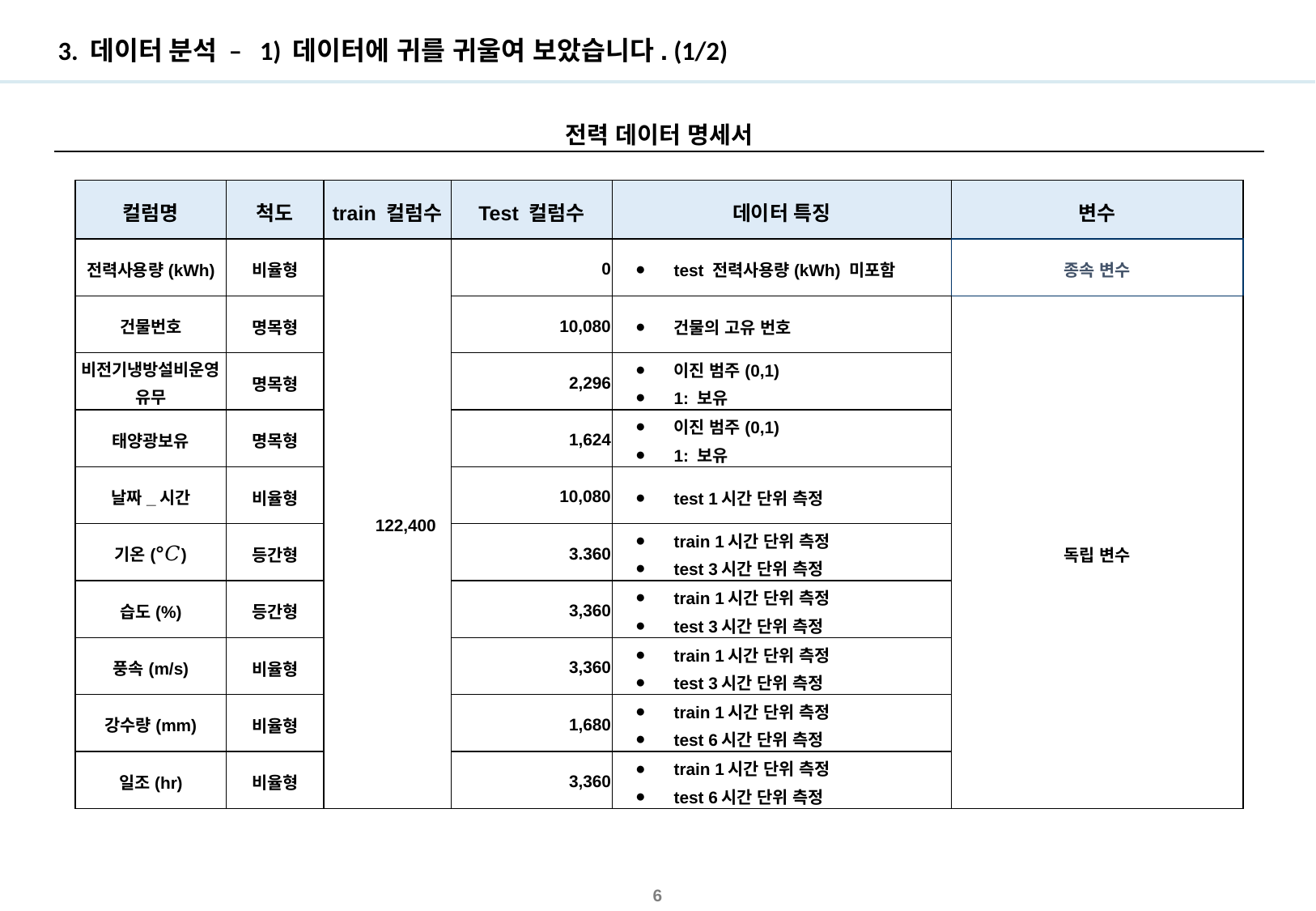

# 3. 데이터 분석  –  1) 데이터에 귀를 귀울여 보았습니다. (1/2)
전력 데이터 명세서
| 컬럼명 | 척도 | train 컬럼수 | Test 컬럼수 | 데이터 특징 | 변수 |
| --- | --- | --- | --- | --- | --- |
| 전력사용량(kWh) | 비율형 | 122,400 | 0 | test 전력사용량(kWh) 미포함 | 종속 변수 |
| 건물번호 | 명목형 |  | 10,080 | 건물의 고유 번호 | 독립 변수 |
| 비전기냉방설비운영유무 | 명목형 |  | 2,296 | 이진 범주(0,1) 1: 보유 |  |
| 태양광보유 | 명목형 |  | 1,624 | 이진 범주(0,1) 1: 보유 |  |
| 날짜\_시간 | 비율형 |  | 10,080 | test 1시간 단위 측정 |  |
| 기온(°𝐶) | 등간형 |  | 3.360 | train 1시간 단위 측정 test 3시간 단위 측정 |  |
| 습도(%) | 등간형 |  | 3,360 | train 1시간 단위 측정 test 3시간 단위 측정 |  |
| 풍속(m/s) | 비율형 |  | 3,360 | train 1시간 단위 측정 test 3시간 단위 측정 |  |
| 강수량(mm) | 비율형 |  | 1,680 | train 1시간 단위 측정 test 6시간 단위 측정 |  |
| 일조(hr) | 비율형 |  | 3,360 | train 1시간 단위 측정 test 6시간 단위 측정 |  |